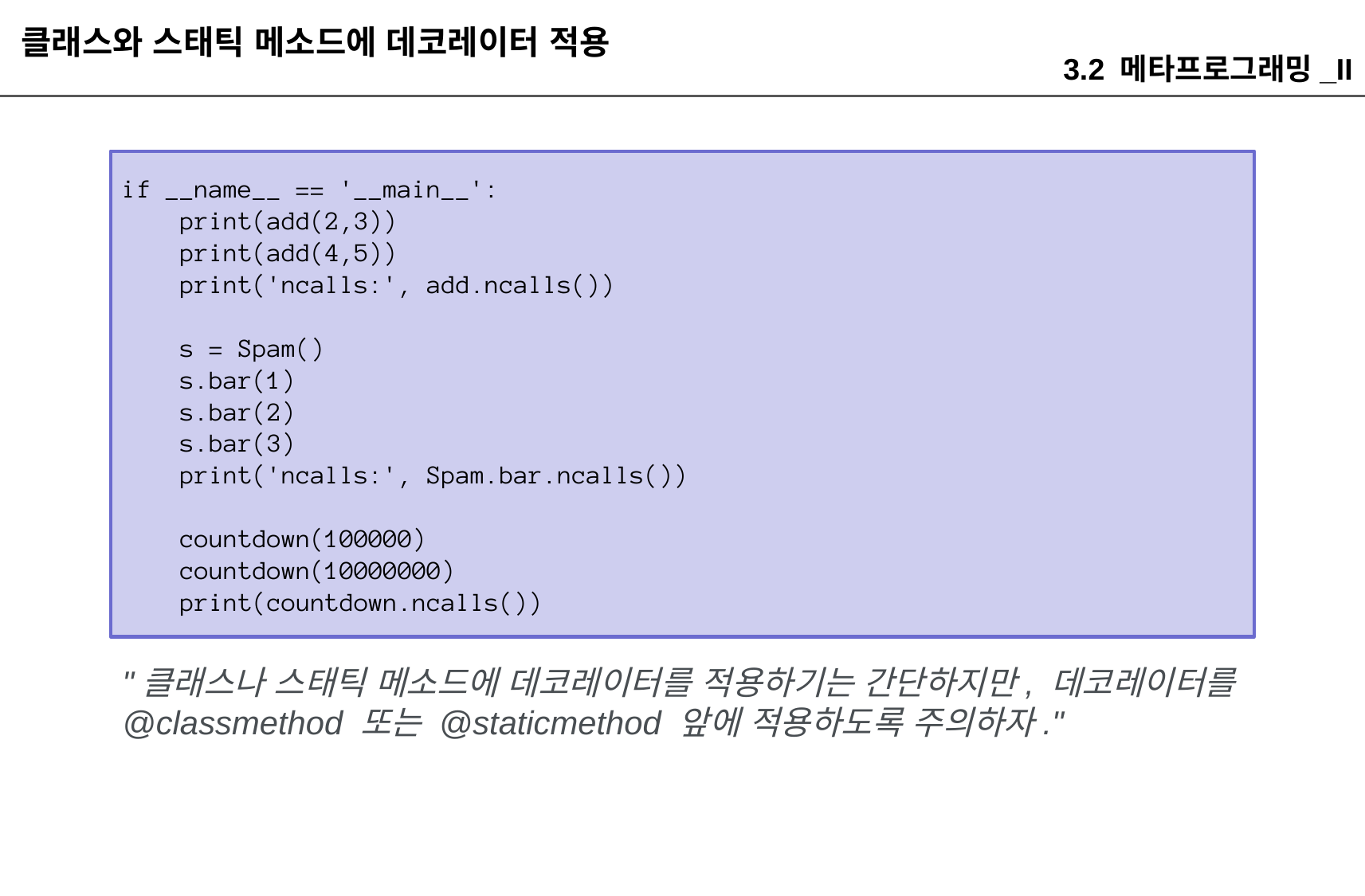

클래스와 스태틱 메소드에 데코레이터 적용
3.2 메타프로그래밍_II
if __name__ == '__main__':
    print(add(2,3))
    print(add(4,5))
    print('ncalls:', add.ncalls())

    s = Spam()
    s.bar(1)
    s.bar(2)
    s.bar(3)
    print('ncalls:', Spam.bar.ncalls())

    countdown(100000)
    countdown(10000000)
    print(countdown.ncalls())
"클래스나 스태틱 메소드에 데코레이터를 적용하기는 간단하지만, 데코레이터를 @classmethod 또는 @staticmethod 앞에 적용하도록 주의하자."